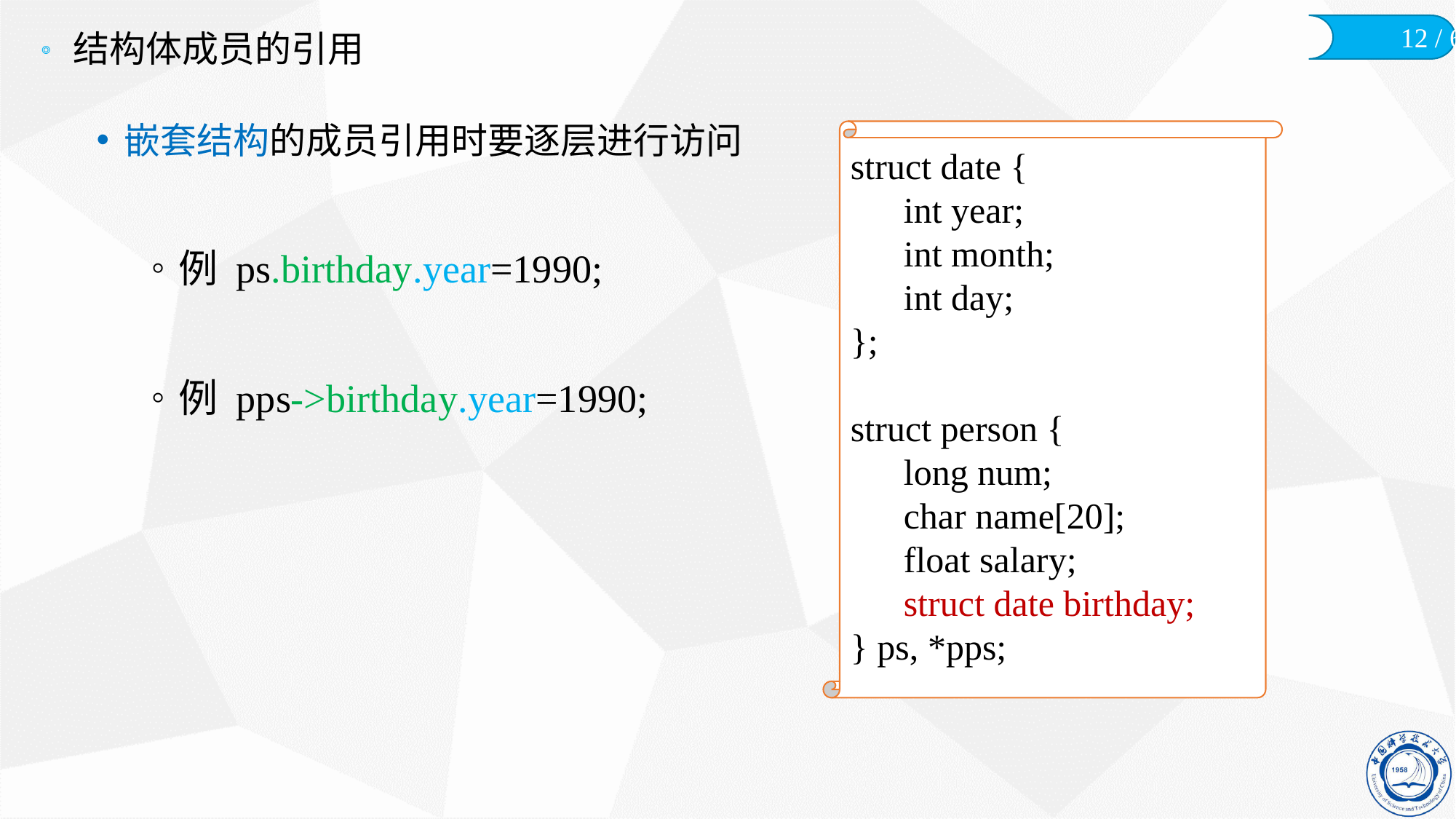

# 结构体成员的引用
嵌套结构的成员引用时要逐层进行访问

例 ps.birthday.year=1990;

例 pps->birthday.year=1990;

struct date {
	int year;
	int month;
	int day;
};

struct person {
	long num;
	char name[20];
	float salary;
	struct date birthday;
} ps, *pps;